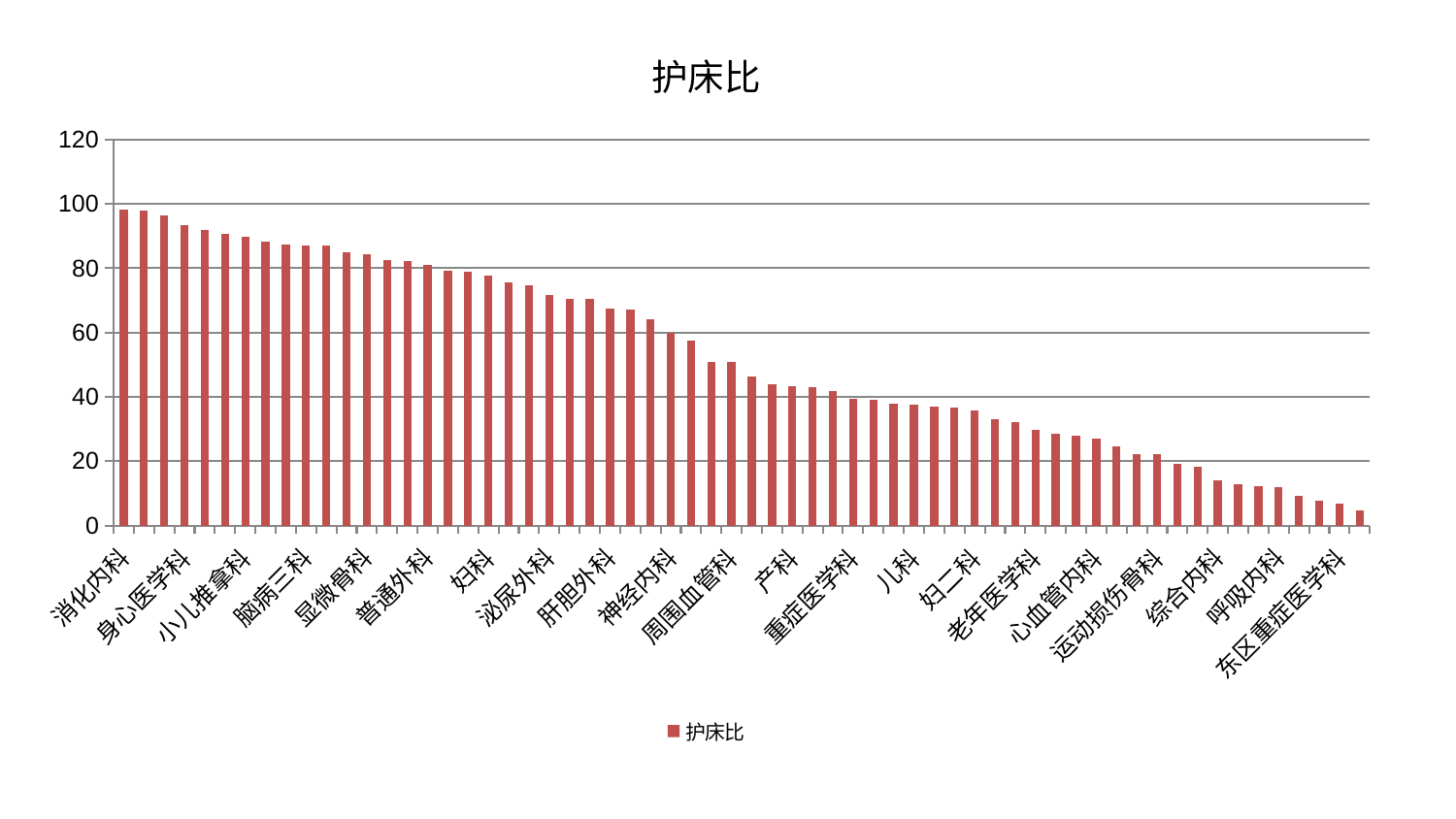

### Chart: 护床比

| Category | 护床比 |
|---|---|
| 消化内科 | 98.29888025298831 |
| 中医外治中心 | 97.81705464000564 |
| 男科 | 96.41003641567649 |
| 身心医学科 | 93.45546394652156 |
| 脾胃病科 | 91.9549812333008 |
| 小儿骨科 | 90.76610753760377 |
| 小儿推拿科 | 89.8086154986099 |
| 肛肠科 | 88.41538410020246 |
| 神经外科 | 87.3960208090037 |
| 脑病三科 | 86.99074609151545 |
| 东区肾病科 | 86.93416156085854 |
| 医院 | 84.86276414023206 |
| 显微骨科 | 84.22972437805427 |
| 风湿病科 | 82.57357187366719 |
| 推拿科 | 82.19170756544212 |
| 普通外科 | 81.14616120144467 |
| 关节骨科 | 79.1788200375609 |
| 心病四科 | 79.03303643507617 |
| 妇科 | 77.7182357299025 |
| 肿瘤内科 | 75.66253578661428 |
| 西区重症医学科 | 74.65137512338542 |
| 泌尿外科 | 71.76278403393653 |
| 针灸科 | 70.39218783060059 |
| 皮肤科 | 70.38322736901613 |
| 肝胆外科 | 67.48608386476185 |
| 胸外科 | 67.23182699900447 |
| 口腔科 | 64.1524105174559 |
| 神经内科 | 59.93369170208895 |
| 心病三科 | 57.46534708731219 |
| 肾病科 | 50.87530586421678 |
| 周围血管科 | 50.76602531140904 |
| 心病一科 | 46.462494642397466 |
| 乳腺甲状腺外科 | 43.89570541696797 |
| 产科 | 43.34970010471797 |
| 康复科 | 43.012841930469236 |
| 耳鼻喉科 | 41.92665014929442 |
| 重症医学科 | 39.46673873561484 |
| 眼科 | 38.942168312022375 |
| 中医经典科 | 37.8316390651652 |
| 儿科 | 37.68525926042354 |
| 血液科 | 36.89943138695813 |
| 骨科 | 36.80173564060007 |
| 妇二科 | 35.807707260447195 |
| 治未病中心 | 32.951636255206296 |
| 心病二科 | 32.029735041941066 |
| 老年医学科 | 29.83768382996168 |
| 创伤骨科 | 28.59311772585631 |
| 妇科妇二科合并 | 27.95919088762451 |
| 心血管内科 | 26.892583985744366 |
| 微创骨科 | 24.542656289096065 |
| 肝病科 | 22.15002817881082 |
| 运动损伤骨科 | 22.032711627340042 |
| 脑病一科 | 19.050709769191208 |
| 脾胃科消化科合并 | 18.320893296980433 |
| 综合内科 | 14.122741409207729 |
| 脊柱骨科 | 12.91106021879893 |
| 内分泌科 | 12.297567706037293 |
| 呼吸内科 | 11.97755965604288 |
| 脑病二科 | 9.181188479430302 |
| 美容皮肤科 | 7.786979757823298 |
| 东区重症医学科 | 6.700441368727428 |
| 肾脏内科 | 4.770428102229607 |
185